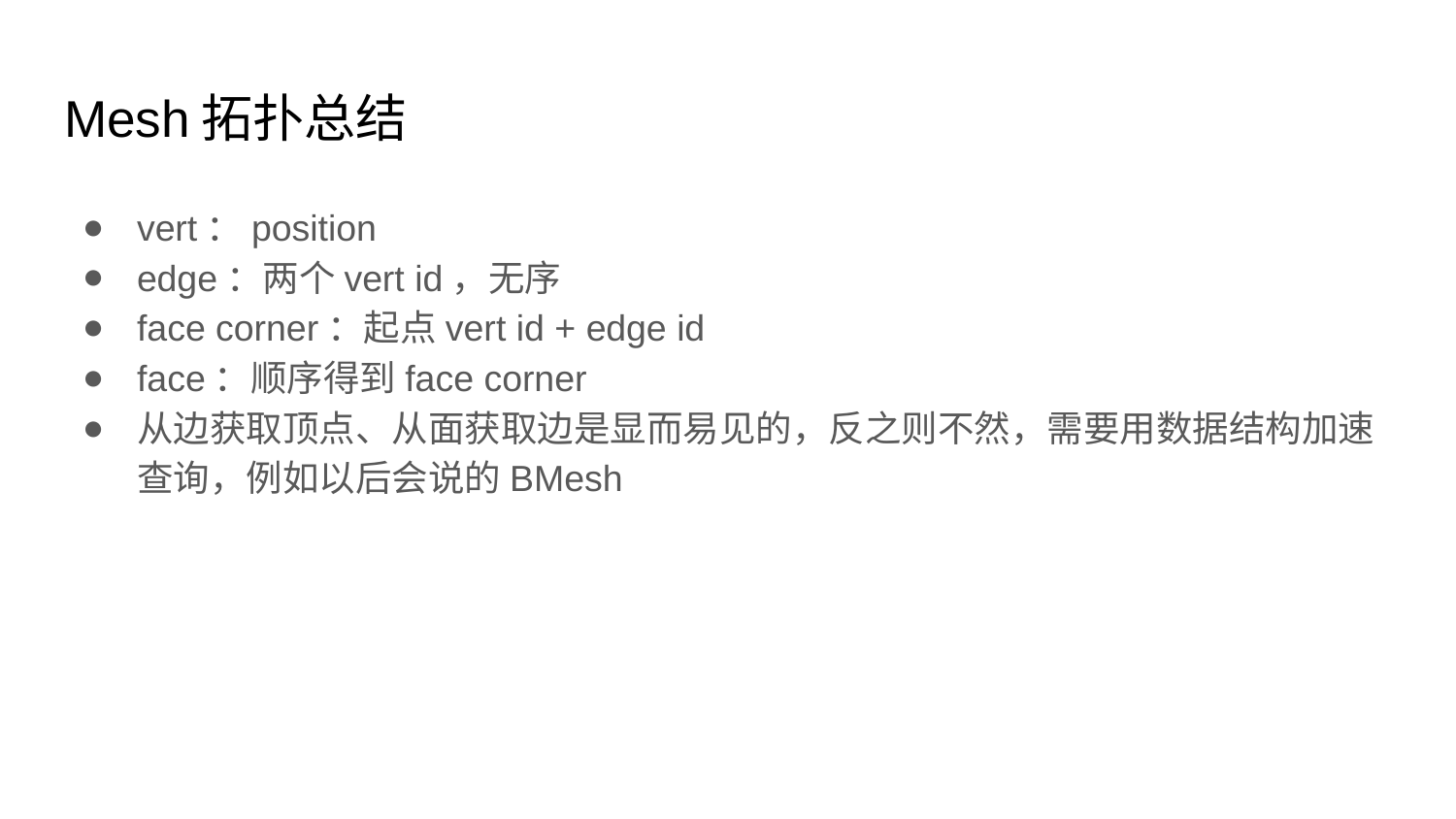

# Mesh拓扑总结
vert：position
edge：两个vert id，无序
face corner：起点vert id + edge id
face：顺序得到face corner
从边获取顶点、从面获取边是显而易见的，反之则不然，需要用数据结构加速查询，例如以后会说的BMesh